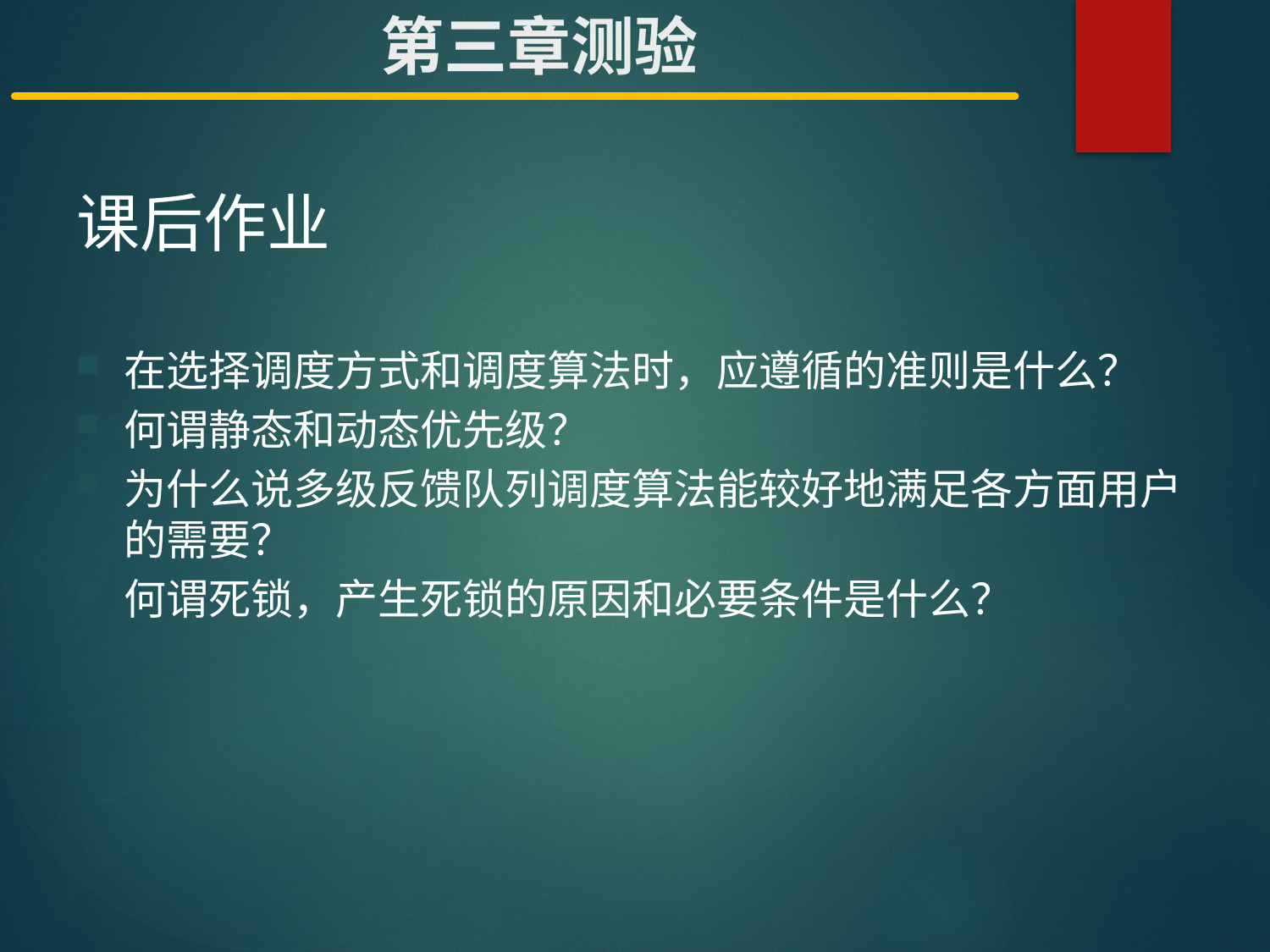

# 第三章测验
课后作业
在选择调度方式和调度算法时，应遵循的准则是什么？
何谓静态和动态优先级？
为什么说多级反馈队列调度算法能较好地满足各方面用户的需要？
何谓死锁，产生死锁的原因和必要条件是什么？